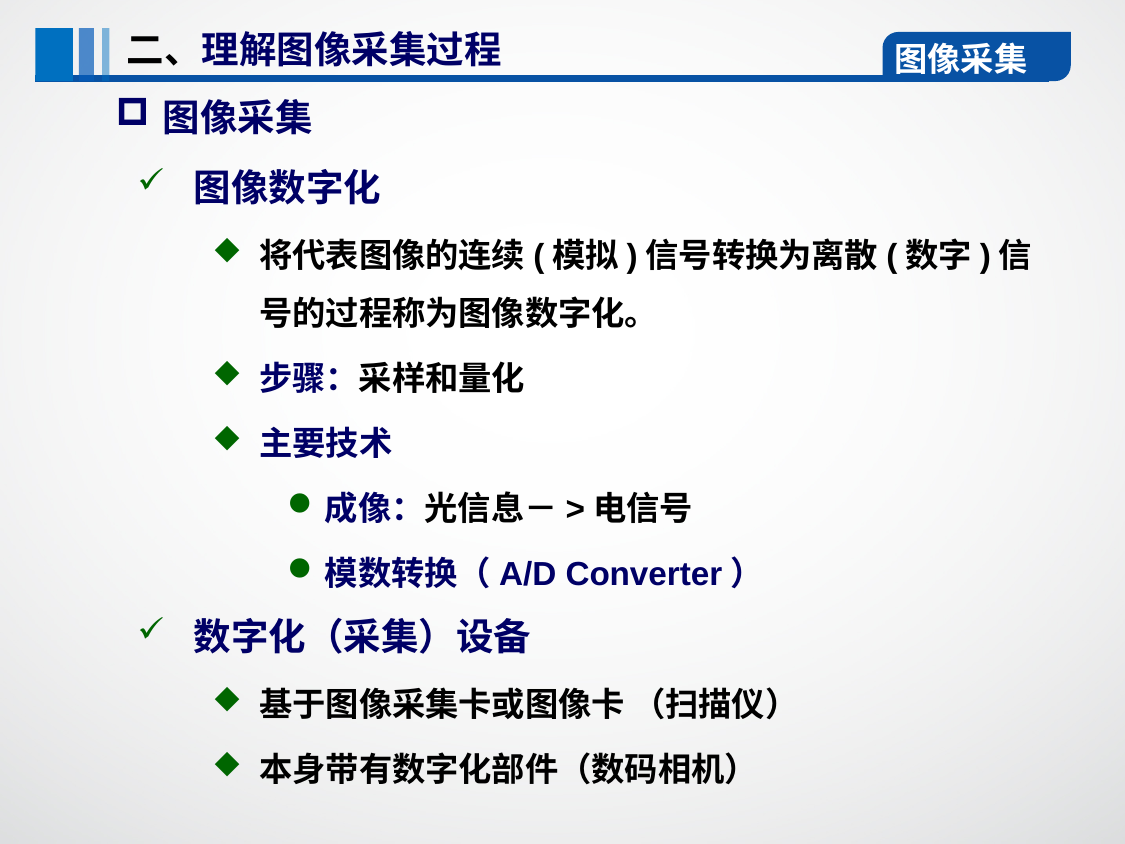

二、理解图像采集过程
图像采集
图像采集
图像数字化
将代表图像的连续(模拟)信号转换为离散(数字)信号的过程称为图像数字化。
步骤：采样和量化
主要技术
成像：光信息－>电信号
模数转换（A/D Converter）
数字化（采集）设备
基于图像采集卡或图像卡 （扫描仪）
本身带有数字化部件（数码相机）
12